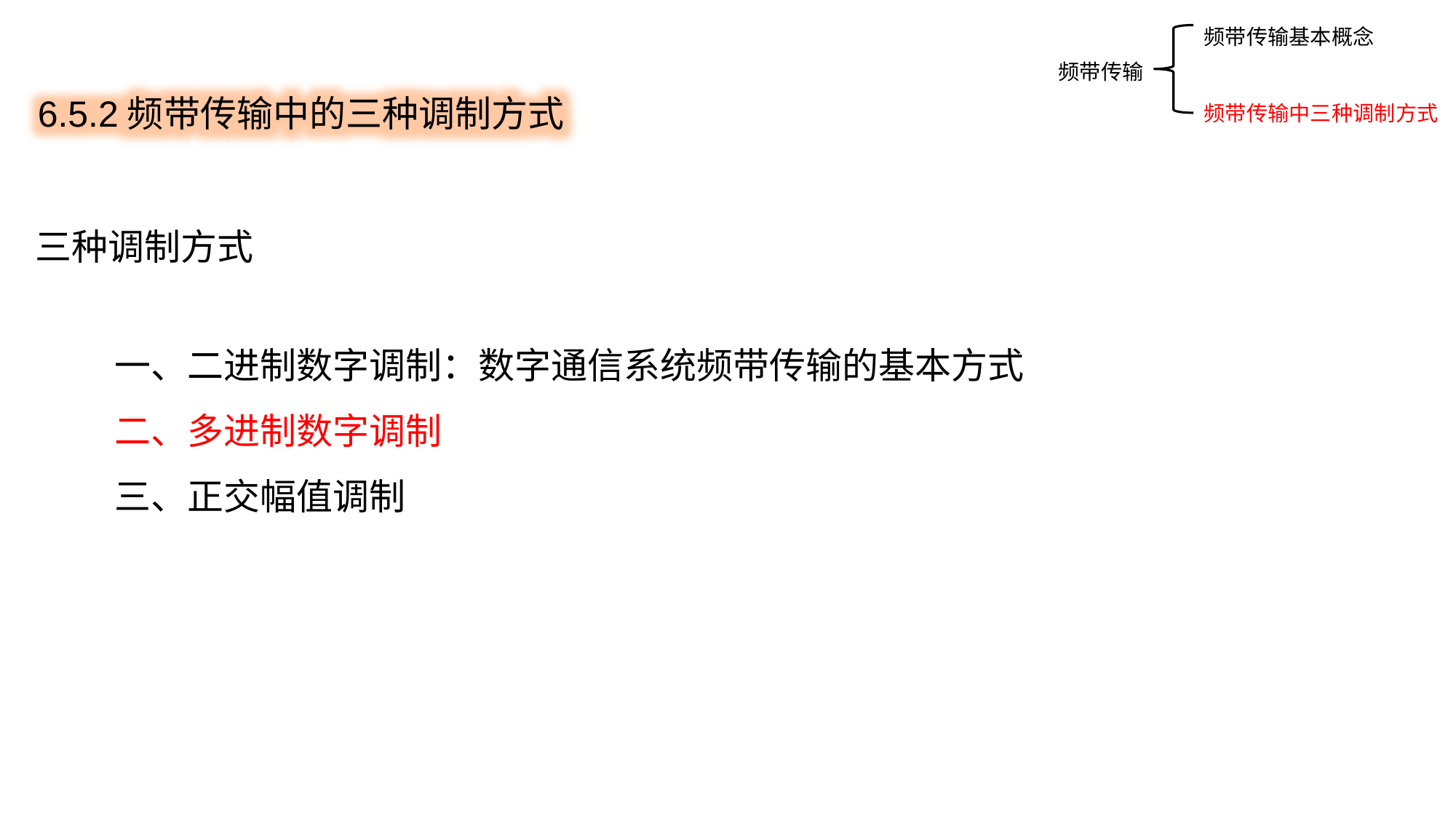

频带传输基本概念

频带传输中三种调制方式

6.5.2频带传输中的三种调制方式
频带传输
三种调制方式
一、二进制数字调制：数字通信系统频带传输的基本方式
二、多进制数字调制
三、正交幅值调制